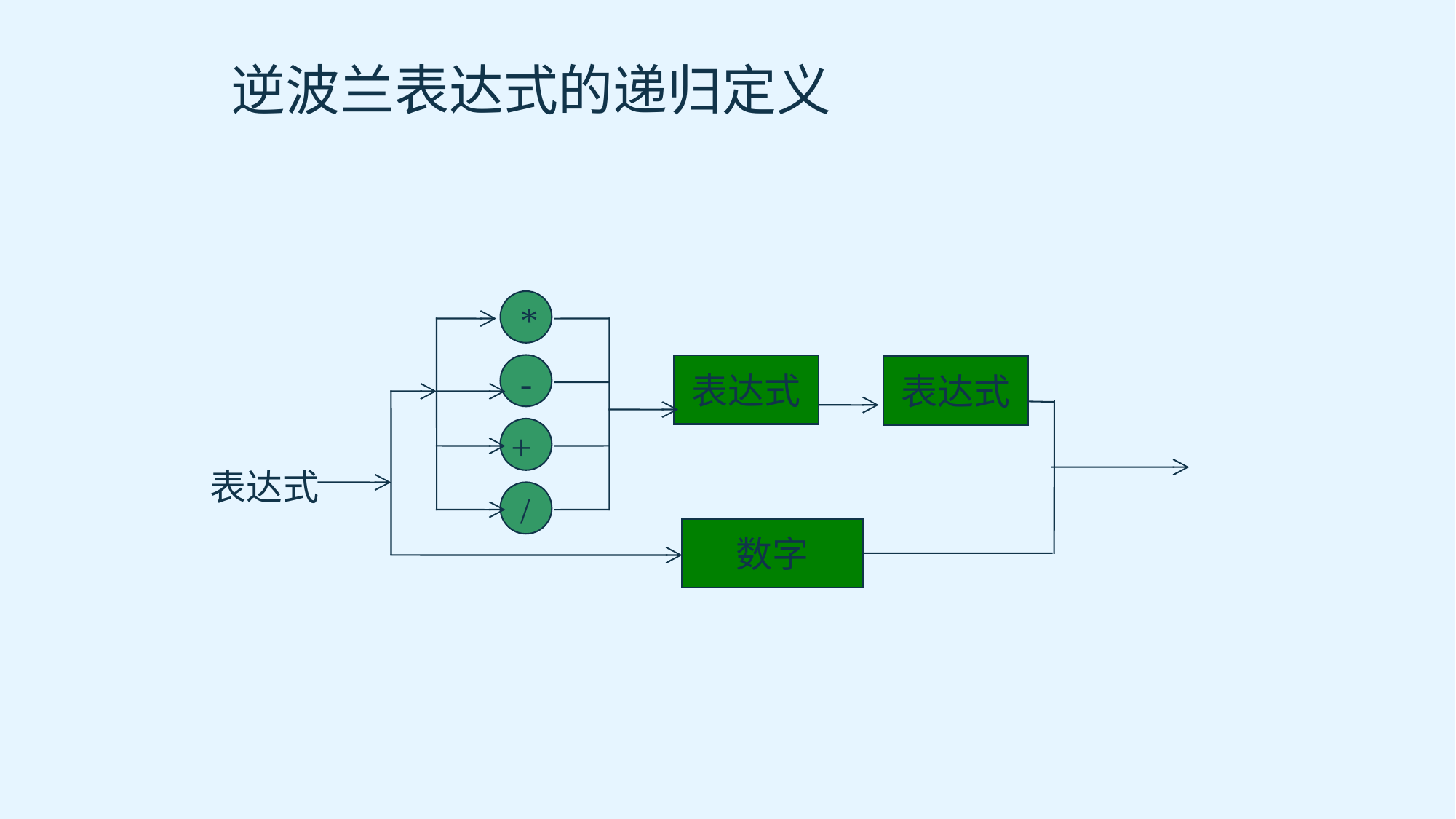

逆波兰表达式的递归定义

*

-
表达式
表达式

+

表达式

/

数字

/